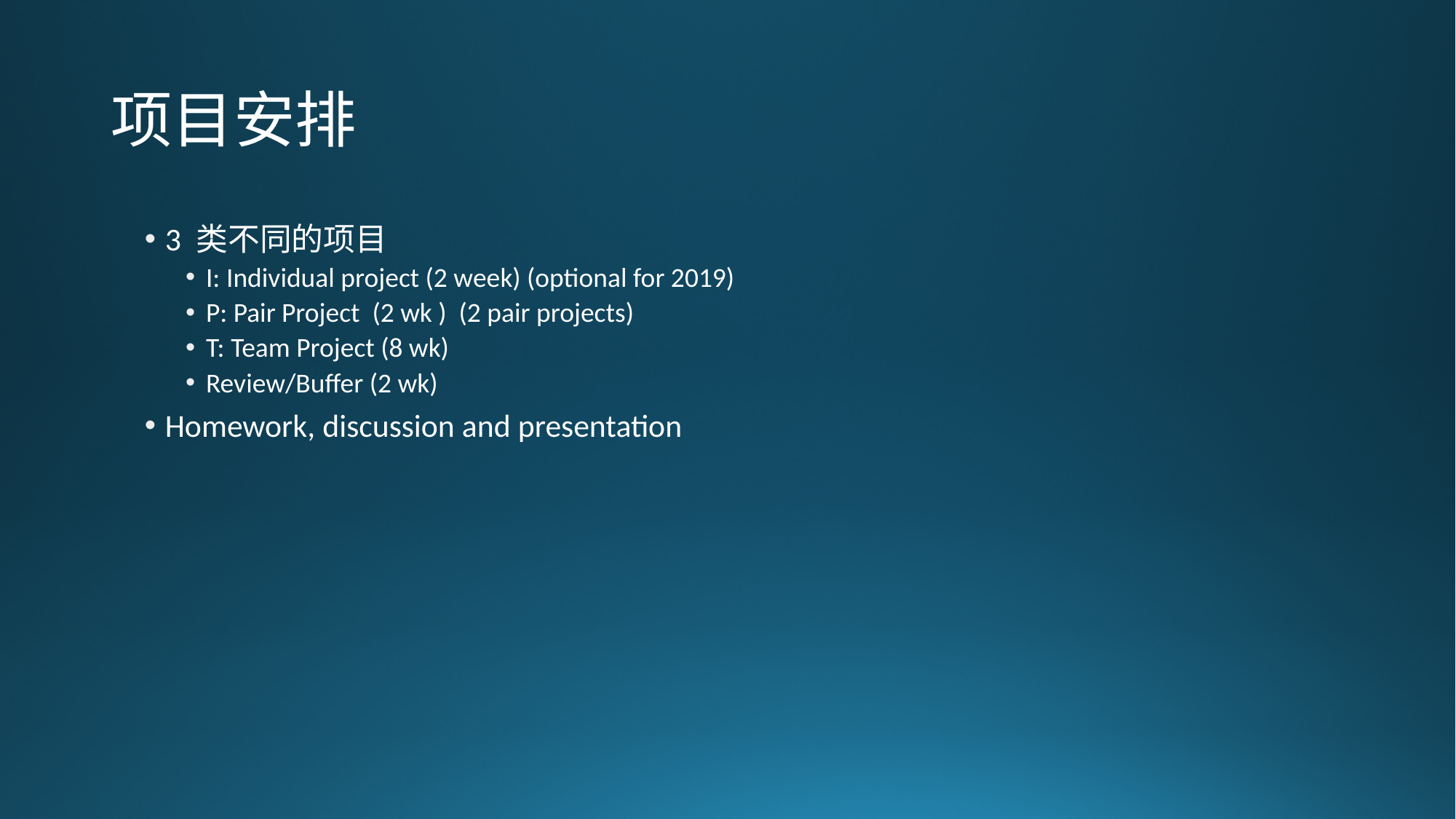

# 项目安排
3 类不同的项目
I: Individual project (2 week) (optional for 2019)
P: Pair Project  (2 wk )  (2 pair projects)
T: Team Project (8 wk)
Review/Buffer (2 wk)
Homework, discussion and presentation